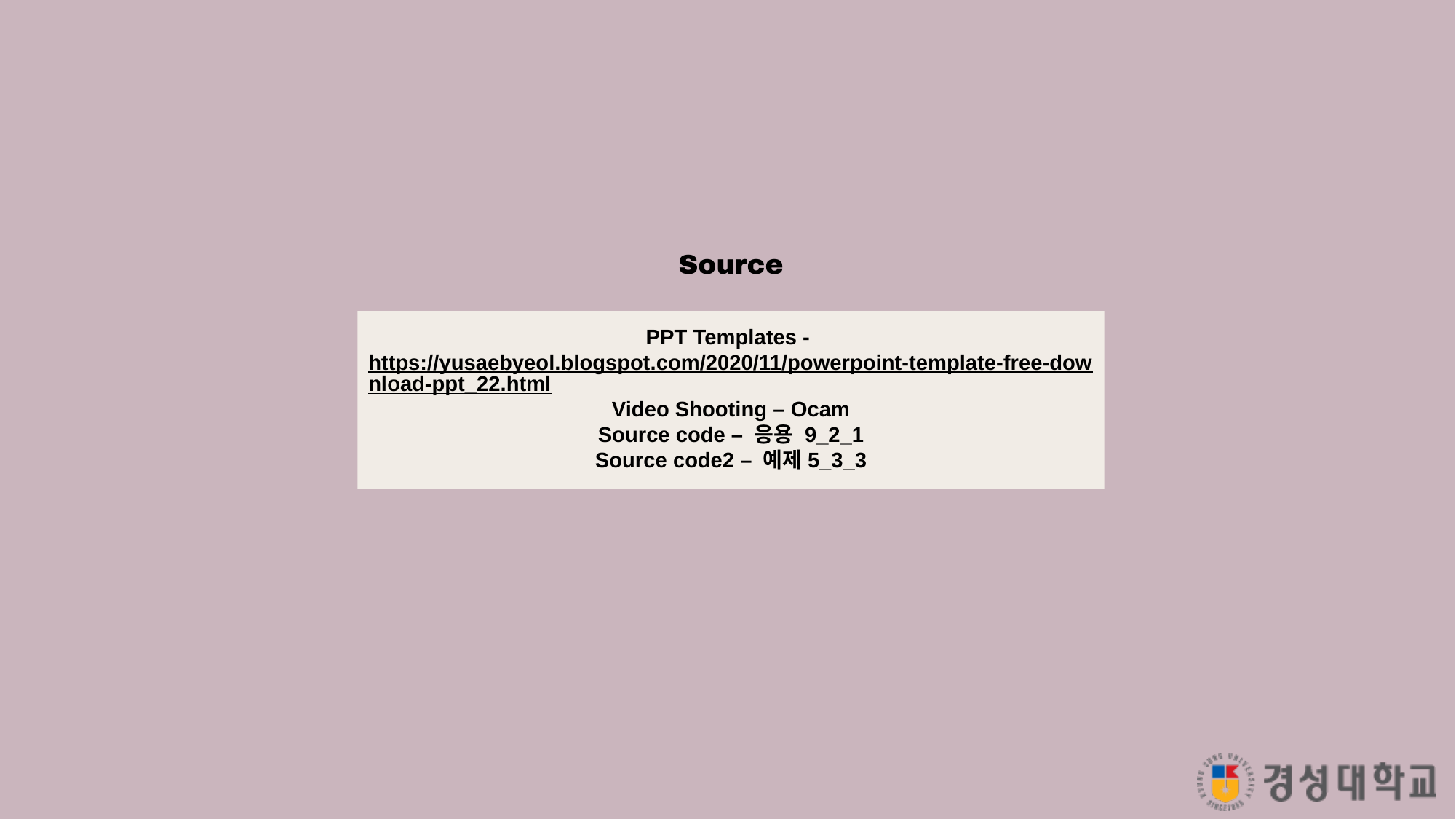

Source
PPT Templates - https://yusaebyeol.blogspot.com/2020/11/powerpoint-template-free-download-ppt_22.html
Video Shooting – Ocam
Source code – 응용 9_2_1
Source code2 – 예제5_3_3